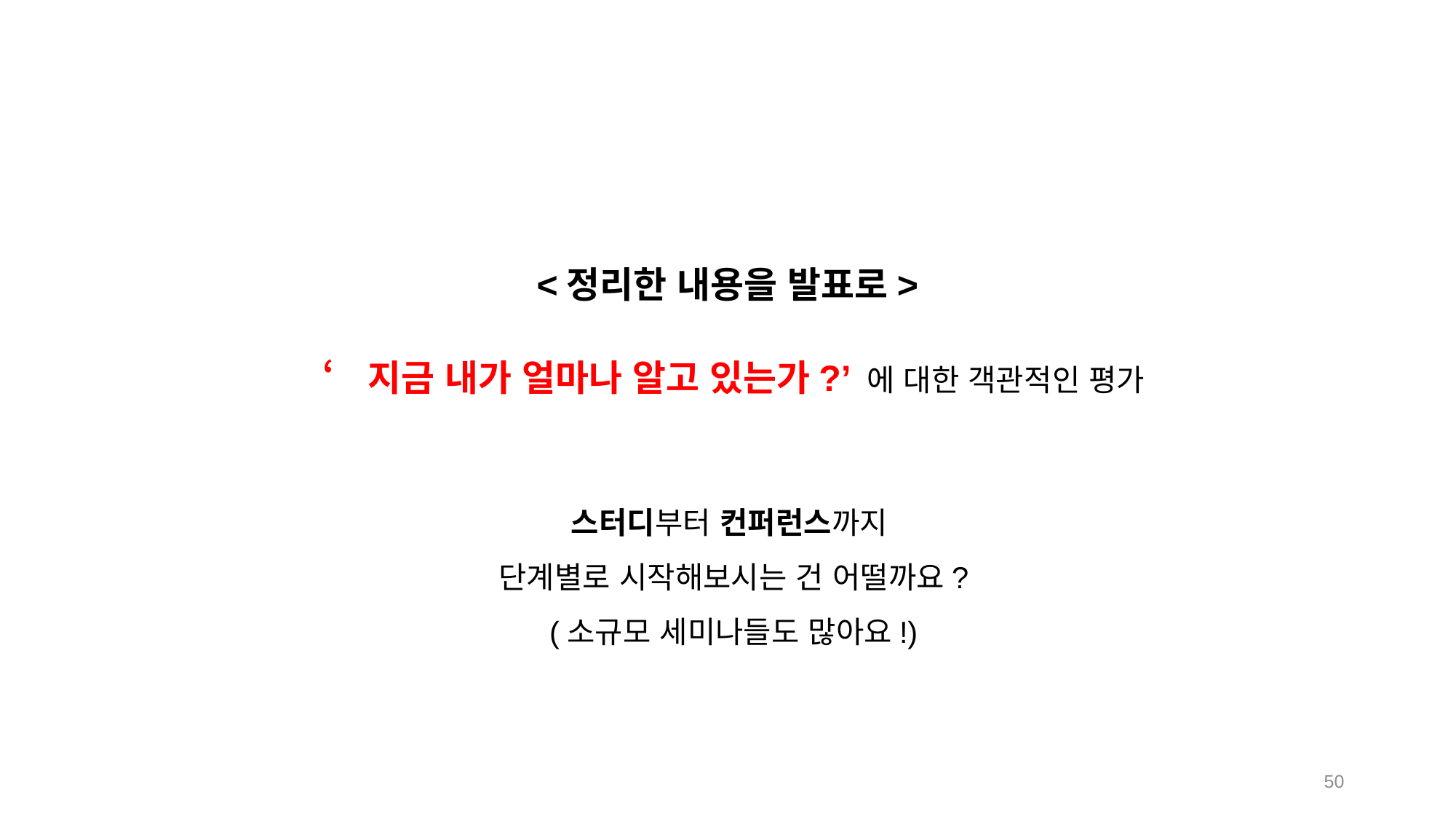

<정리한 내용을 발표로>
‘지금 내가 얼마나 알고 있는가?’ 에 대한 객관적인 평가

스터디부터 컨퍼런스까지
단계별로 시작해보시는 건 어떨까요?
(소규모 세미나들도 많아요!)
50